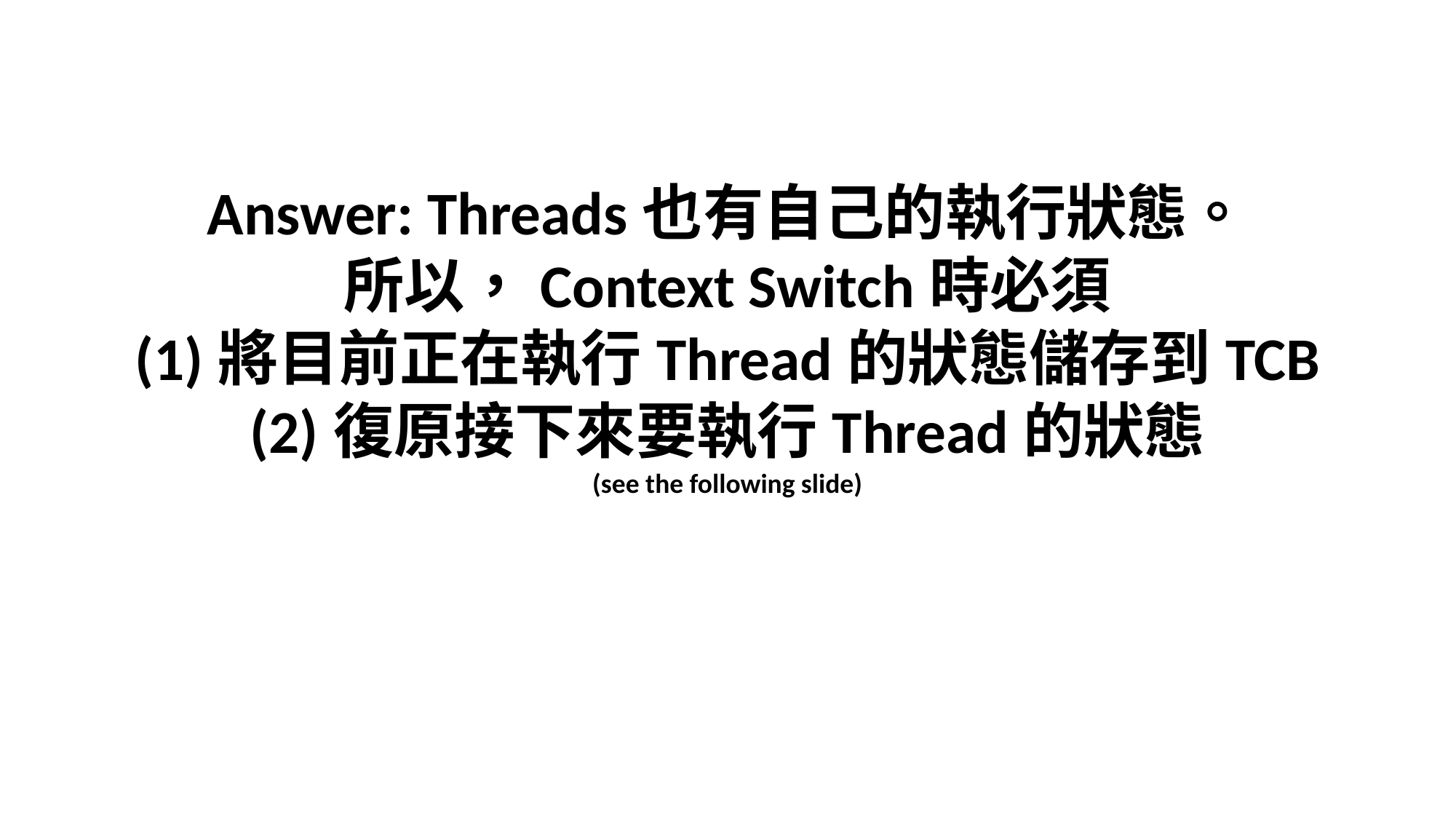

# Answer: Threads也有自己的執行狀態。 所以，Context Switch時必須 (1)將目前正在執行Thread的狀態儲存到TCB (2)復原接下來要執行Thread的狀態 (see the following slide)